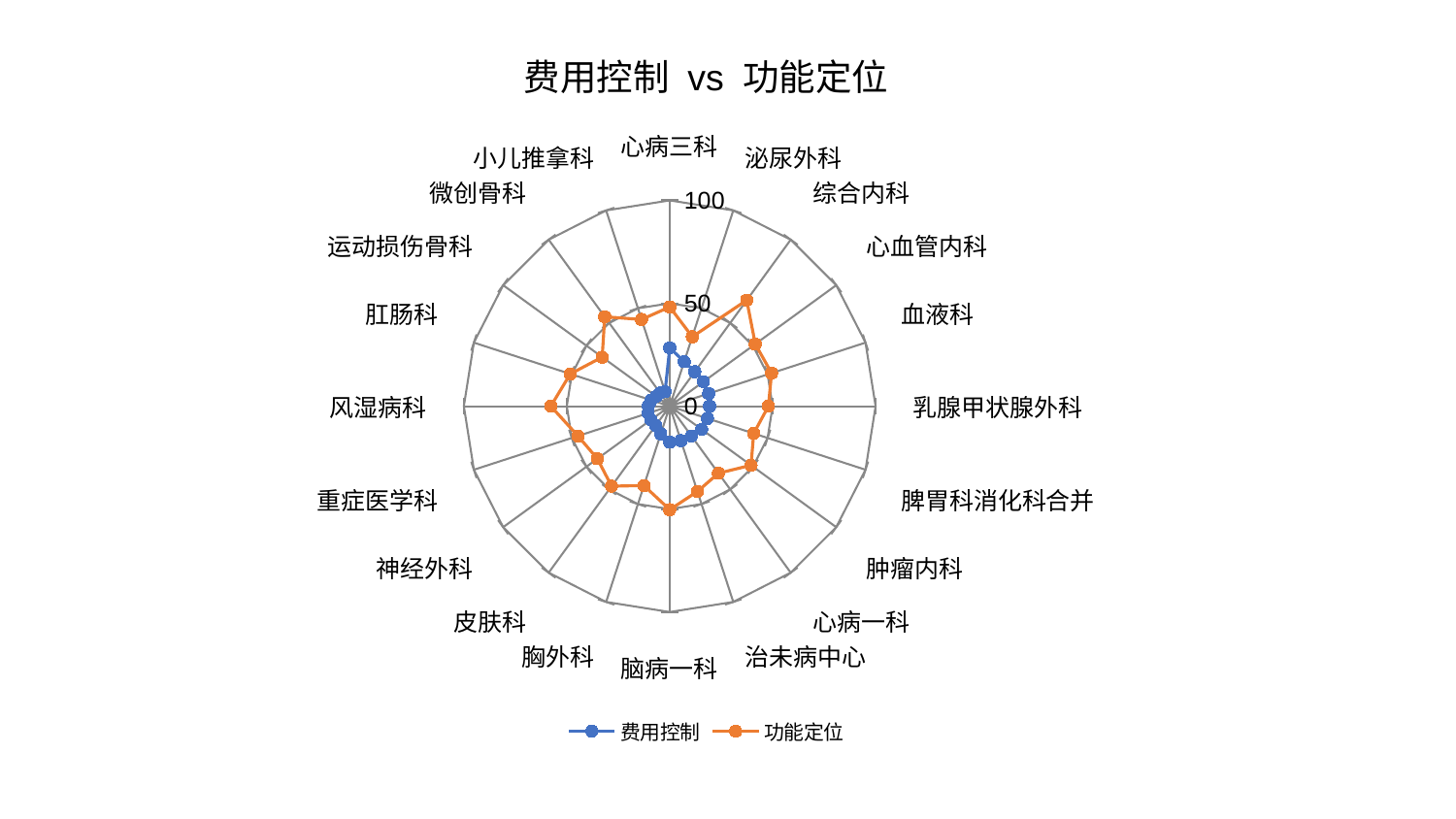

### Chart: 费用控制 vs 功能定位

| Category | 费用控制 | 功能定位 |
|---|---|---|
| 心病三科 | 28.33549672892363 | 48.2414216544729 |
| 泌尿外科 | 22.79073035388889 | 35.46483171387057 |
| 综合内科 | 20.710184497048164 | 63.667965036112285 |
| 心血管内科 | 20.252832659619504 | 51.37703243817392 |
| 血液科 | 19.879464323959592 | 52.0413456422125 |
| 乳腺甲状腺外科 | 19.356063072313052 | 47.948699860071756 |
| 脾胃科消化科合并 | 19.25148846260517 | 42.887089970974685 |
| 肿瘤内科 | 19.17685948828122 | 48.84345361315626 |
| 心病一科 | 17.92566299385592 | 40.27090637351141 |
| 治未病中心 | 17.615075128901783 | 43.565481753819356 |
| 脑病一科 | 17.478755369863688 | 50.28907128791475 |
| 胸外科 | 14.129533747170752 | 40.59508551864724 |
| 皮肤科 | 11.583699756714699 | 48.03722699277236 |
| 神经外科 | 11.25371535644407 | 43.461471552945014 |
| 重症医学科 | 11.042831005355508 | 46.854481196506285 |
| 风湿病科 | 10.432699541613845 | 57.751443401664844 |
| 肛肠科 | 9.462442618855578 | 50.77662521010202 |
| 运动损伤骨科 | 8.105524948910592 | 40.56876382076509 |
| 微创骨科 | 7.941015474835715 | 53.7060457586954 |
| 小儿推拿科 | 7.3871023200014205 | 44.31384486966354 |
43